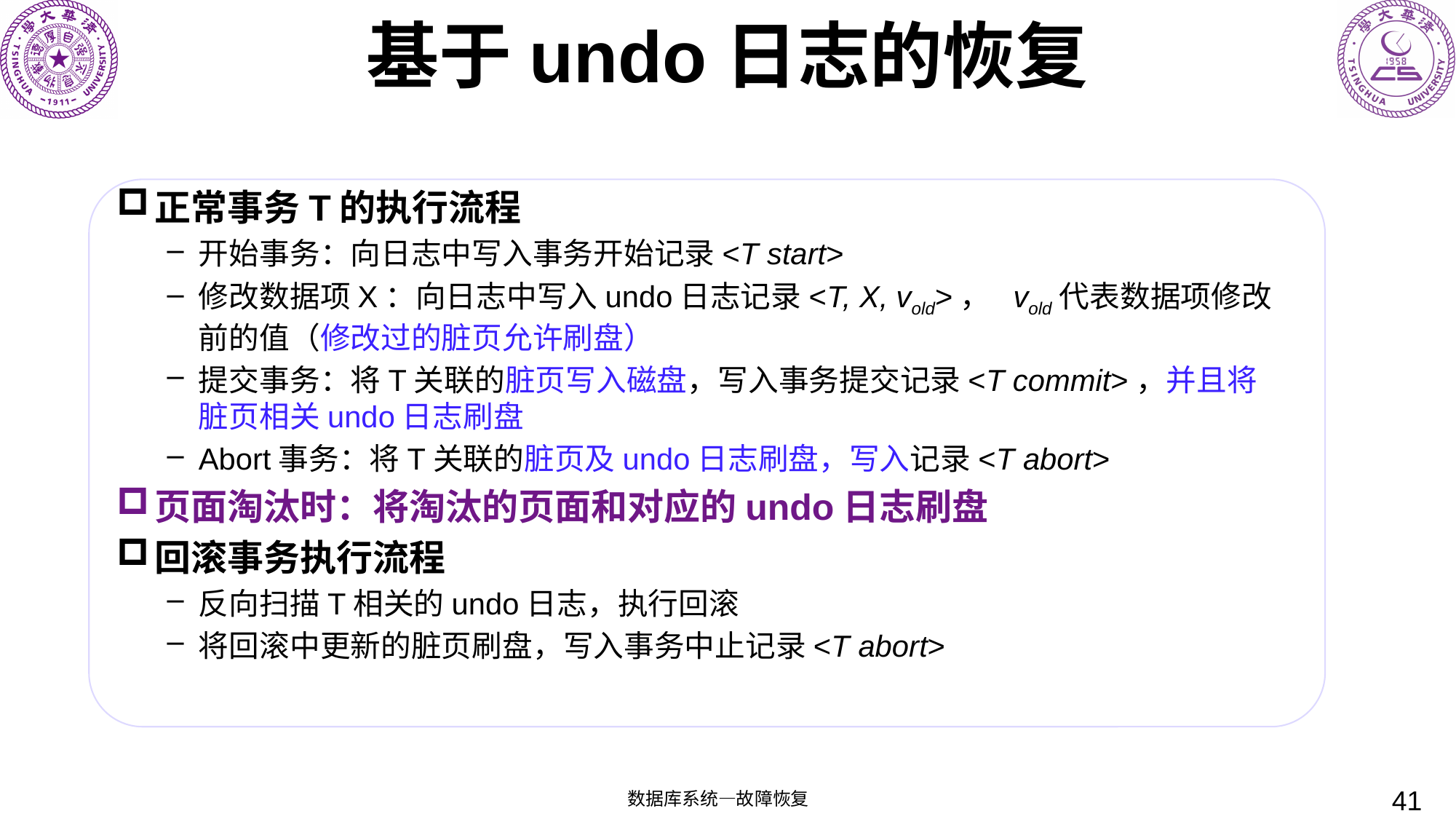

# 基于undo日志的恢复

正常事务T的执行流程
开始事务：向日志中写入事务开始记录<T start>
修改数据项X：向日志中写入undo日志记录<T, X, vold>， vold代表数据项修改前的值（修改过的脏页允许刷盘）
提交事务：将T关联的脏页写入磁盘，写入事务提交记录<T commit>，并且将脏页相关undo日志刷盘
Abort事务：将T关联的脏页及undo日志刷盘，写入记录<T abort>
页面淘汰时：将淘汰的页面和对应的undo日志刷盘
回滚事务执行流程
反向扫描T相关的undo日志，执行回滚
将回滚中更新的脏页刷盘，写入事务中止记录<T abort>

41
数据库系统—故障恢复